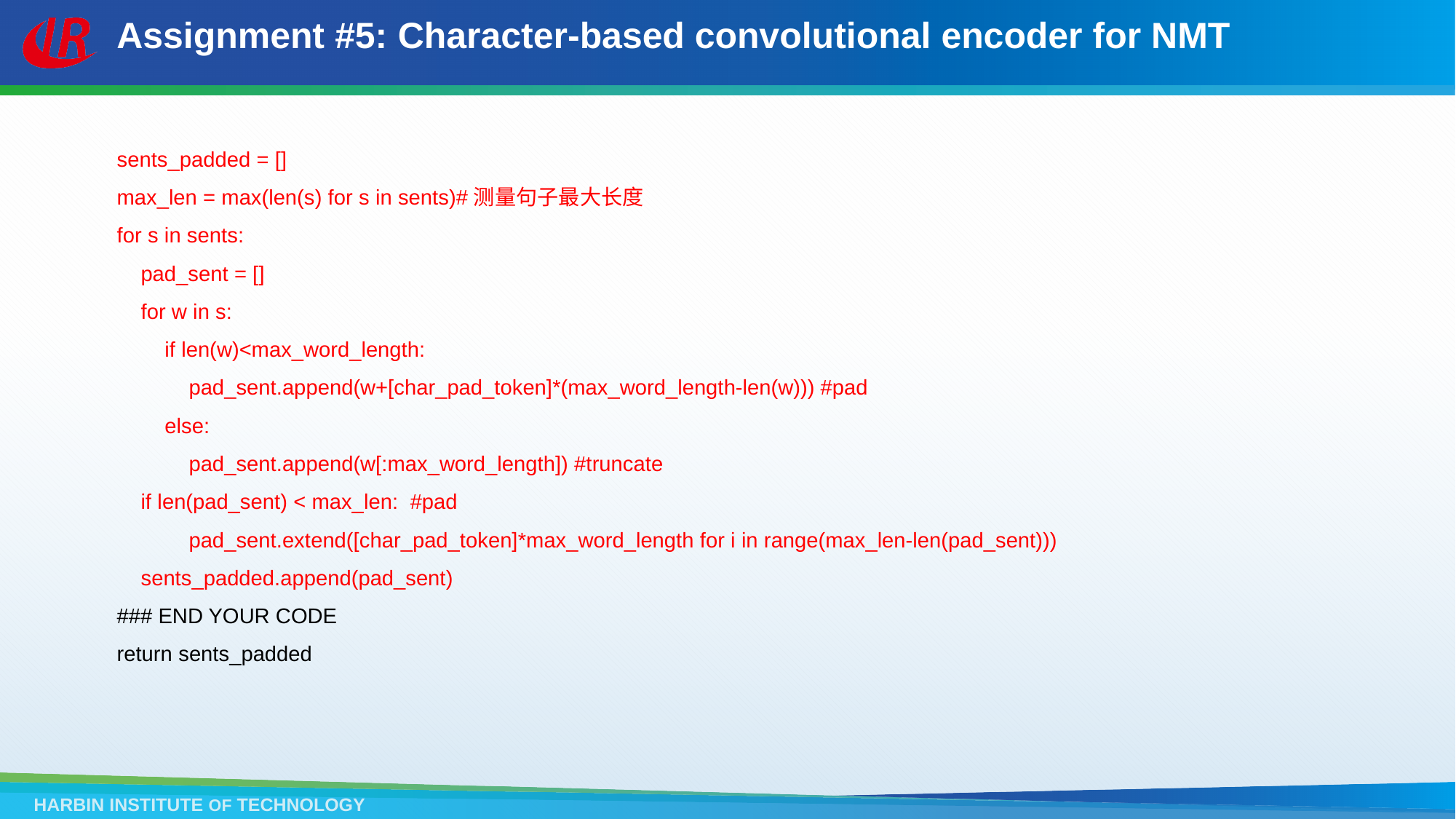

# Assignment #5: Character-based convolutional encoder for NMT
    sents_padded = []
    max_len = max(len(s) for s in sents)#测量句子最大长度
    for s in sents:
        pad_sent = []
        for w in s:
            if len(w)<max_word_length:
                pad_sent.append(w+[char_pad_token]*(max_word_length-len(w))) #pad
            else:
                pad_sent.append(w[:max_word_length]) #truncate
        if len(pad_sent) < max_len:  #pad
                pad_sent.extend([char_pad_token]*max_word_length for i in range(max_len-len(pad_sent)))
        sents_padded.append(pad_sent)
    ### END YOUR CODE
    return sents_padded

45
HARBIN INSTITUTE OF TECHNOLOGY